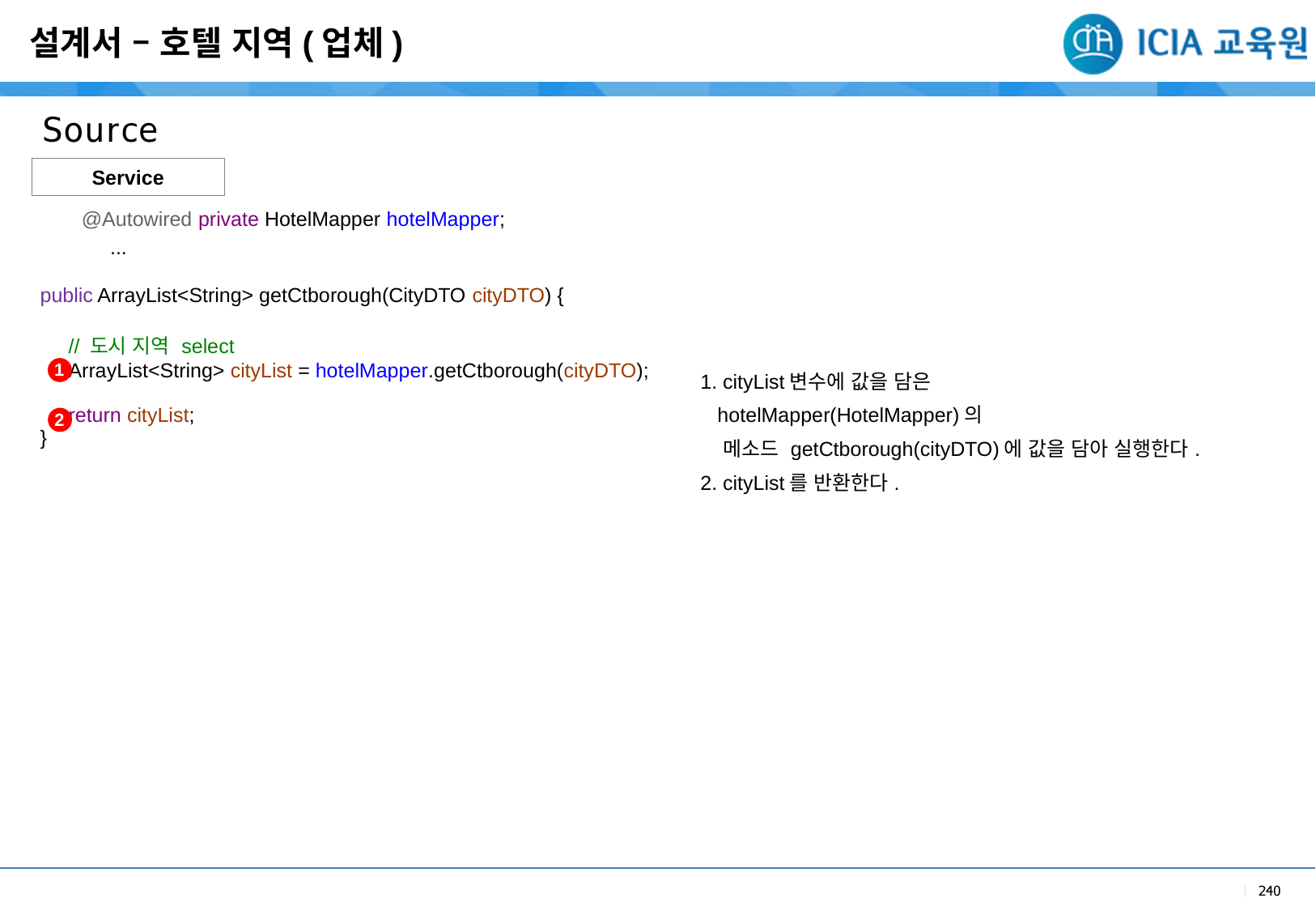

설계서 – 호텔 지역(업체)
Source
Service
@Autowired private HotelMapper hotelMapper;
     ...

|  |
| --- |
| 1. cityList변수에 값을 담은 hotelMapper(HotelMapper)의 메소드 getCtborough(cityDTO)에 값을 담아 실행한다. 2. cityList를 반환한다. |
|  |
| --- |
| public ArrayList<String> getCtborough(CityDTO cityDTO) { // 도시 지역 select ArrayList<String> cityList = hotelMapper.getCtborough(cityDTO); return cityList; } |
|  |
1

2